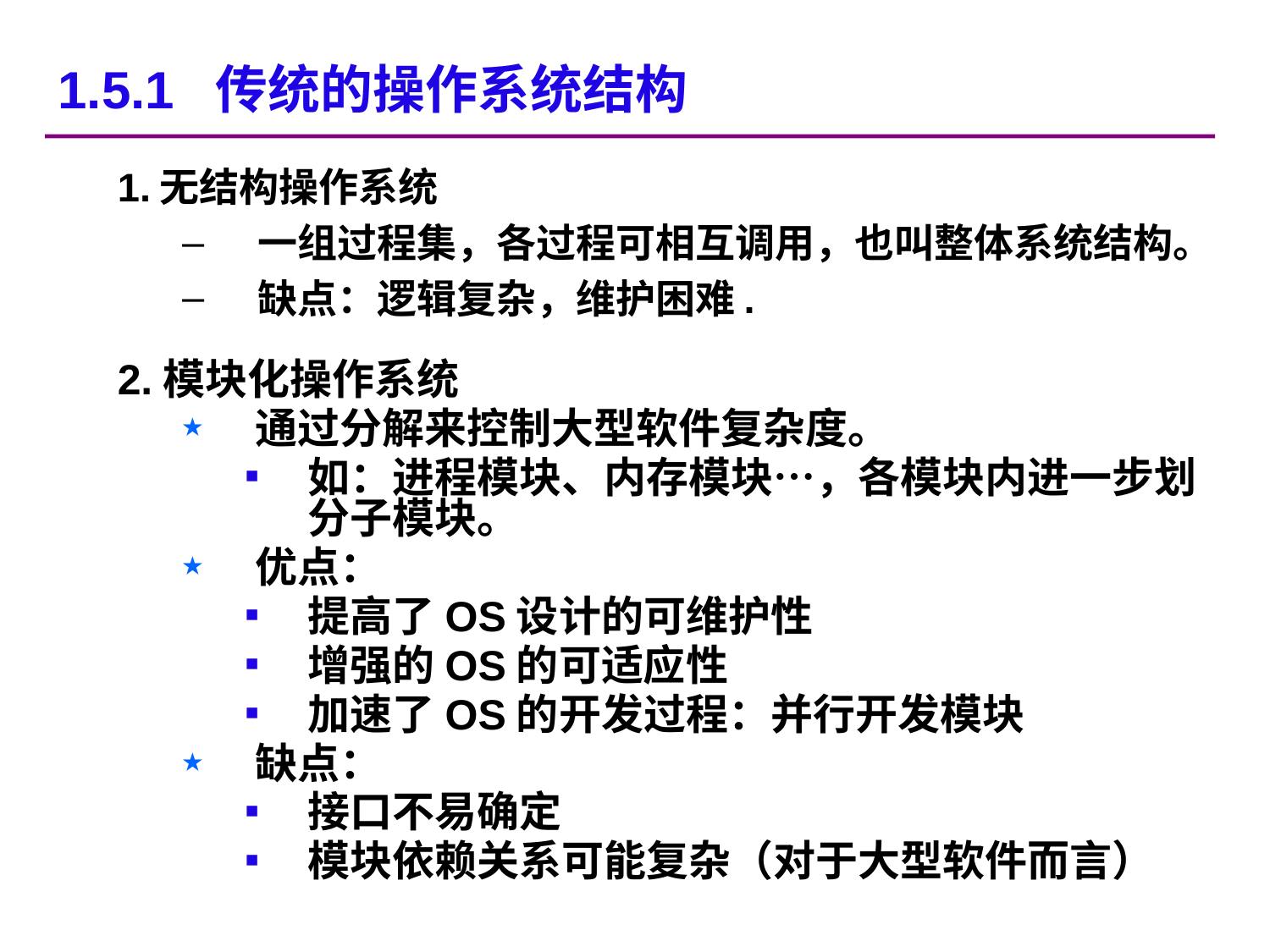

1.5.1  传统的操作系统结构

1.无结构操作系统
一组过程集，各过程可相互调用，也叫整体系统结构。
缺点：逻辑复杂，维护困难.
2.模块化操作系统
通过分解来控制大型软件复杂度。
如：进程模块、内存模块…，各模块内进一步划分子模块。
优点：
提高了OS设计的可维护性
增强的OS的可适应性
加速了OS的开发过程：并行开发模块
缺点：
接口不易确定
模块依赖关系可能复杂（对于大型软件而言）